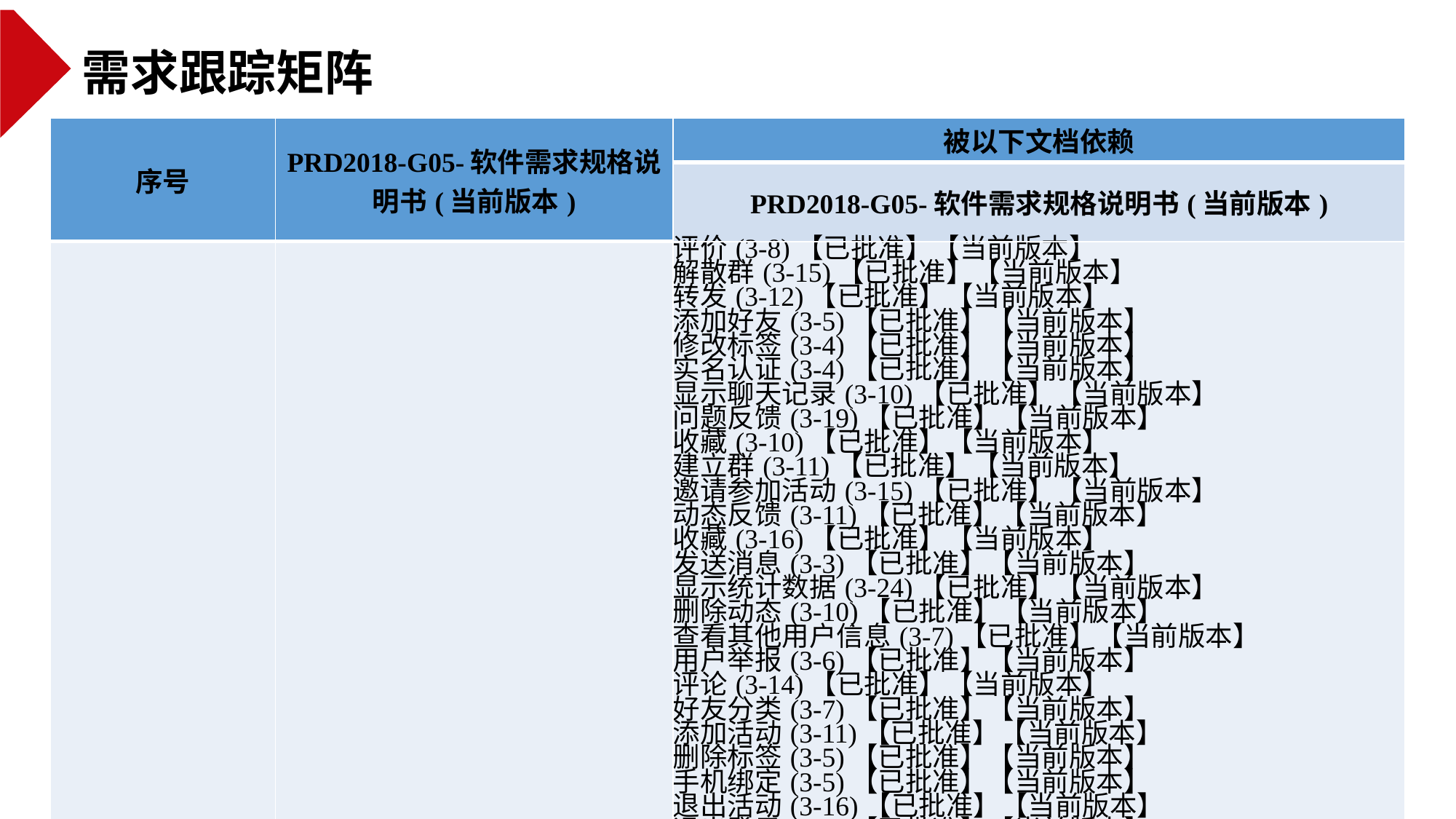

需求跟踪矩阵
| 序号 | PRD2018-G05-软件需求规格说明书(当前版本) | 被以下文档依赖 |
| --- | --- | --- |
|  |  | PRD2018-G05-软件需求规格说明书(当前版本) |
| 1 | (3-1)快速登录或注册【已批准】 | 评价(3-8)【已批准】【当前版本】 解散群(3-15)【已批准】【当前版本】 转发(3-12)【已批准】【当前版本】 添加好友(3-5)【已批准】【当前版本】 修改标签(3-4)【已批准】【当前版本】 实名认证(3-4)【已批准】【当前版本】 显示聊天记录(3-10)【已批准】【当前版本】 问题反馈(3-19)【已批准】【当前版本】 收藏(3-10)【已批准】【当前版本】 建立群(3-11)【已批准】【当前版本】 邀请参加活动(3-15)【已批准】【当前版本】 动态反馈(3-11)【已批准】【当前版本】 收藏(3-16)【已批准】【当前版本】 发送消息(3-3)【已批准】【当前版本】 显示统计数据(3-24)【已批准】【当前版本】 删除动态(3-10)【已批准】【当前版本】 查看其他用户信息(3-7)【已批准】【当前版本】 用户举报(3-6)【已批准】【当前版本】 评论(3-14)【已批准】【当前版本】 好友分类(3-7)【已批准】【当前版本】 添加活动(3-11)【已批准】【当前版本】 删除标签(3-5)【已批准】【当前版本】 手机绑定(3-5)【已批准】【当前版本】 退出活动(3-16)【已批准】【当前版本】 退出登录(3-2)【已批准】【当前版本】 修改群聊信息(3-14)【已批准】【当前版本】 显示聊天记录(3-4)【已批准】【当前版本】 删除评论(3-15)【已批准】【当前版本】 标签反馈(3-7)【已批准】【当前版本】 群聊举报(3-16)【已批准】【当前版本】 删除好友(3-6)【已批准】【当前版本】 评价反馈(3-9)【已批准】【当前版本】 修改活动(3-12)【已批准】【当前版本】 群分类(3-17)【已批准】【当前版本】 推荐(3-25)【已批准】【当前版本】 搜索好友(3-8)【已批准】【当前版本】 管理基本信息(3-3)【已批准】【当前版本】 发布动态(3-9)【已批准】【当前版本】 建立标签(3-3)【已批准】【当前版本】 搜索群(3-18)【已批准】【当前版本】 参加活动(3-14)【已批准】【当前版本】 用户等级(3-8)【新建】【当前版本】 点赞(3-13)【已批准】【当前版本】 加入群(3-12)【已批准】【当前版本】 发送消息(3-9)【已批准】【当前版本】 封禁用户(3-25)【已批准】【当前版本】 退出群(3-13)【已批准】【当前版本】 活动反馈(3-18)【已批准】【当前版本】 显示关注用户(3-29)【已批准】【当前版本】 添加关注(3-30)【已批准】【当前版本】 删除活动(3-13)【已批准】【当前版本】 |